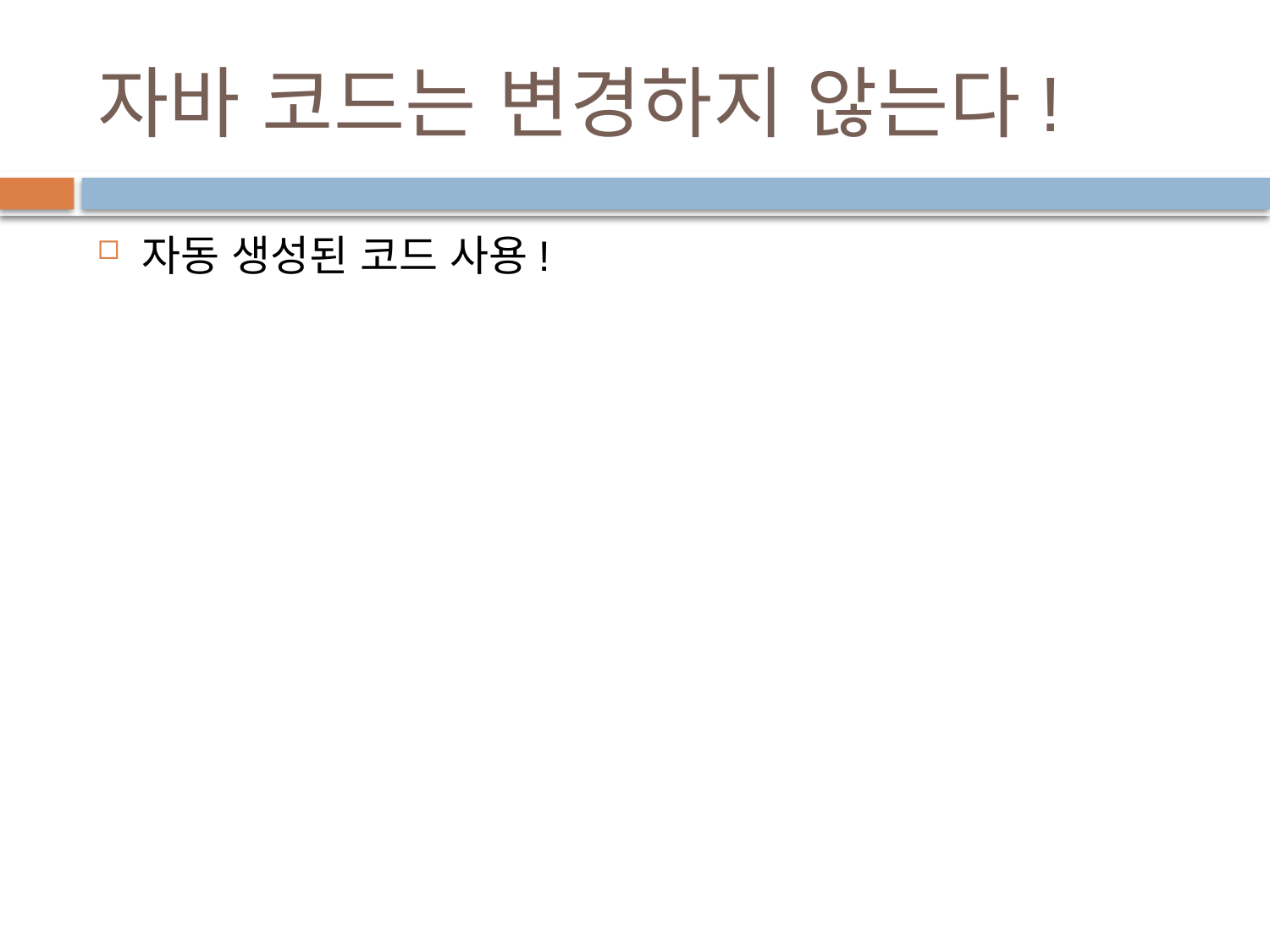

# 자바 코드는 변경하지 않는다!
자동 생성된 코드 사용!